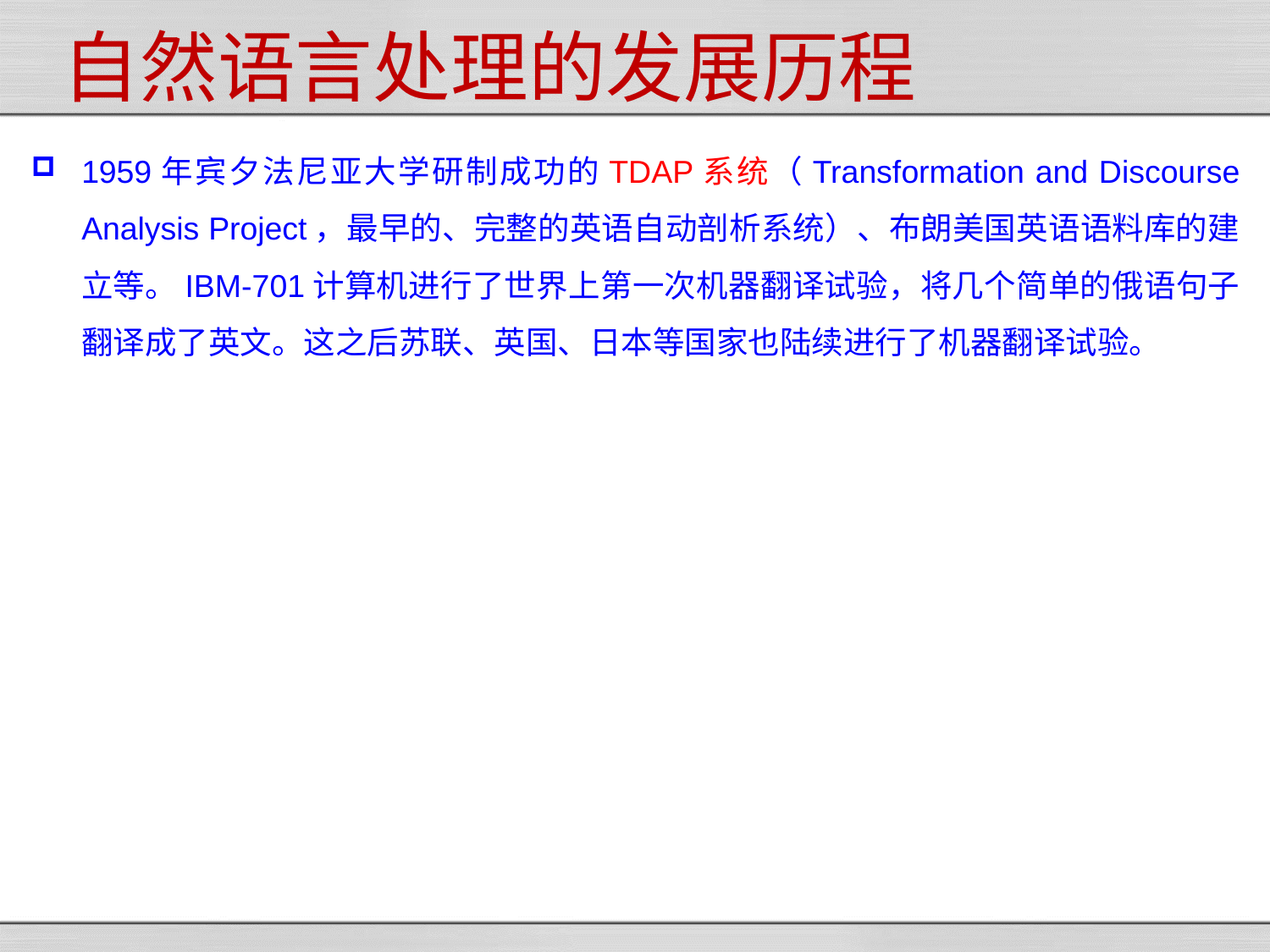

自然语言处理的发展历程
1959年宾夕法尼亚大学研制成功的TDAP系统（Transformation and Discourse Analysis Project，最早的、完整的英语自动剖析系统）、布朗美国英语语料库的建立等。IBM-701计算机进行了世界上第一次机器翻译试验，将几个简单的俄语句子翻译成了英文。这之后苏联、英国、日本等国家也陆续进行了机器翻译试验。